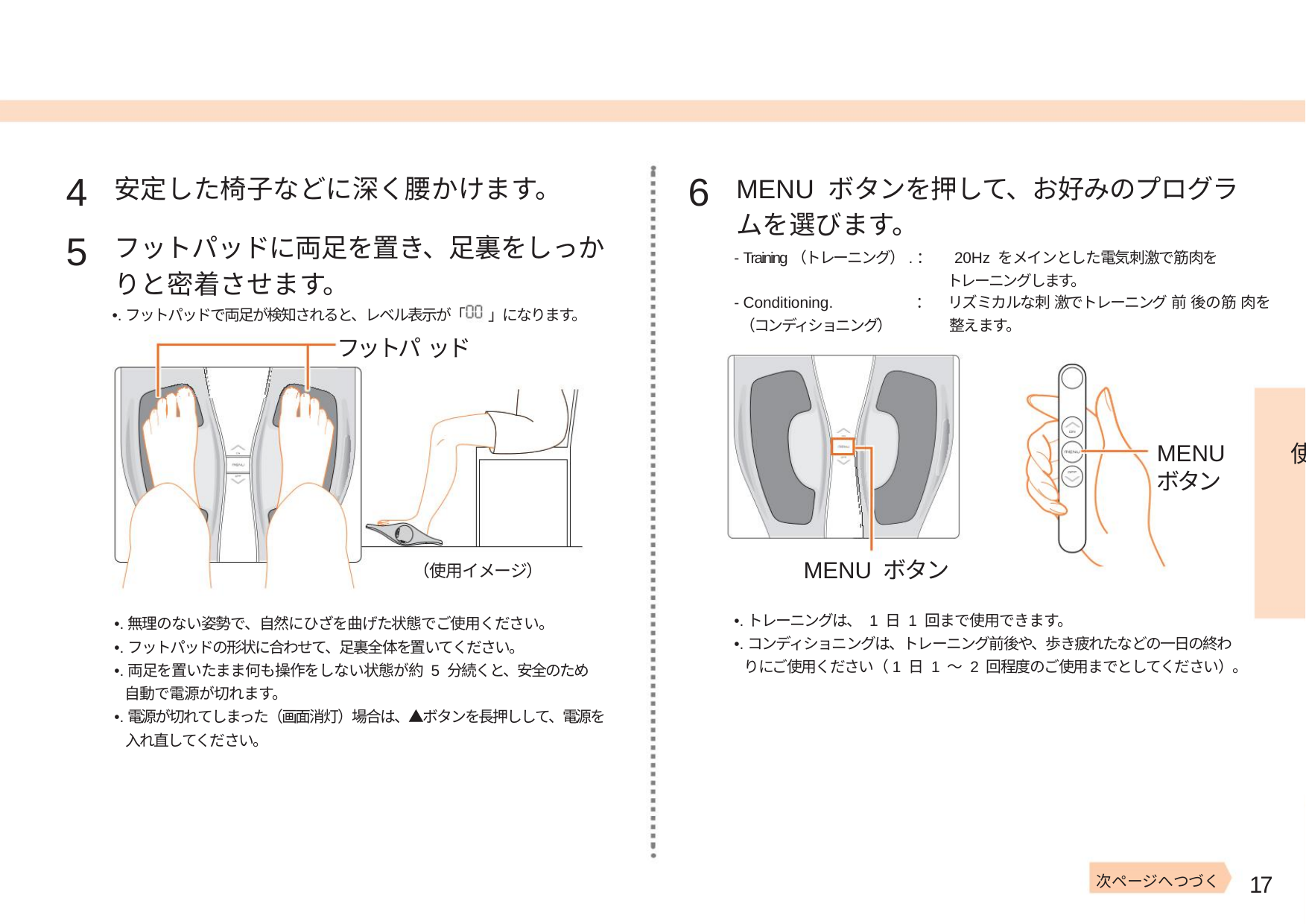

4
5
6
安定した椅子などに深く腰かけます。
フットパッドに両足を置き、足裏をしっか
MENU ボタンを押して、お好みのプログラ
ムを選びます。
- Training（トレーニング）.： 20Hz をメインとした電気刺激で筋肉を
トレーニングします。
りと密着させます。
- Conditioning.
（コンディショニング）
：
リズミカルな刺 激でトレーニング 前 後の筋 肉を
整えます。
•.フットパッドで両足が検知されると、レベル表示が「 」になります。
フットパ ッド
使
MENU
ボタン
MENU ボタン
（使用イメージ）
•.トレーニングは、 1 日 1 回まで使用できます。
•.コンディショニングは、トレーニング前後や、歩き疲れたなどの一日の終わ
りにご使用ください（1 日 1 ～ 2 回程度のご使用までとしてください）。
•.無理のない姿勢で、自然にひざを曲げた状態でご使用ください。
•.フットパッドの形状に合わせて、足裏全体を置いてください。
•.両足を置いたまま何も操作をしない状態が約 5 分続くと、安全のため
自動で電源が切れます。
•.電源が切れてしまった（画面消灯）場合は、▲ボタンを長押しして、電源を
入れ直してください。
17
次ページへつづく